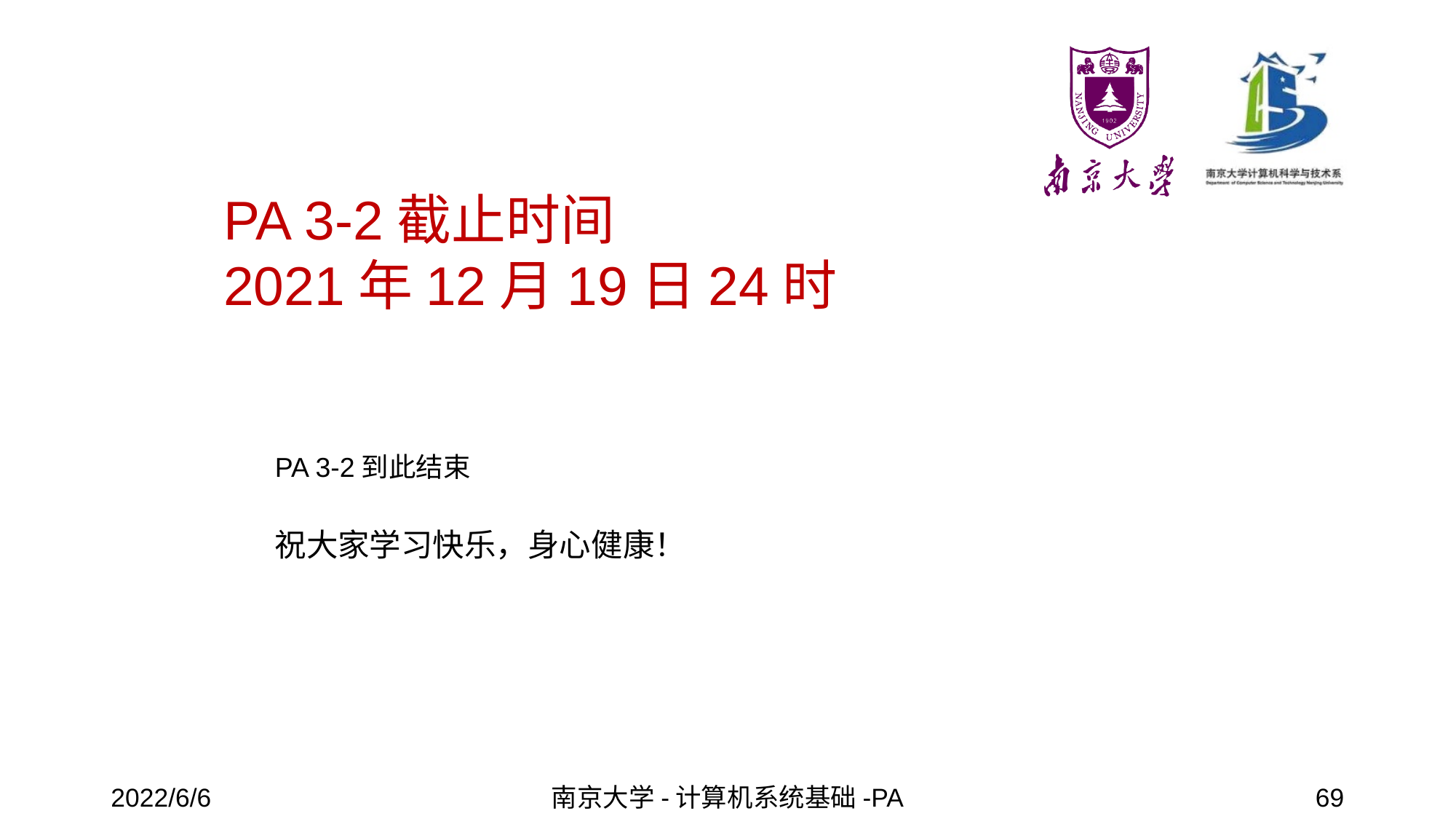

PA 3-2截止时间
2021年12月19日24时
PA 3-2到此结束
# 祝大家学习快乐，身心健康！
2022/6/6
南京大学-计算机系统基础-PA
69